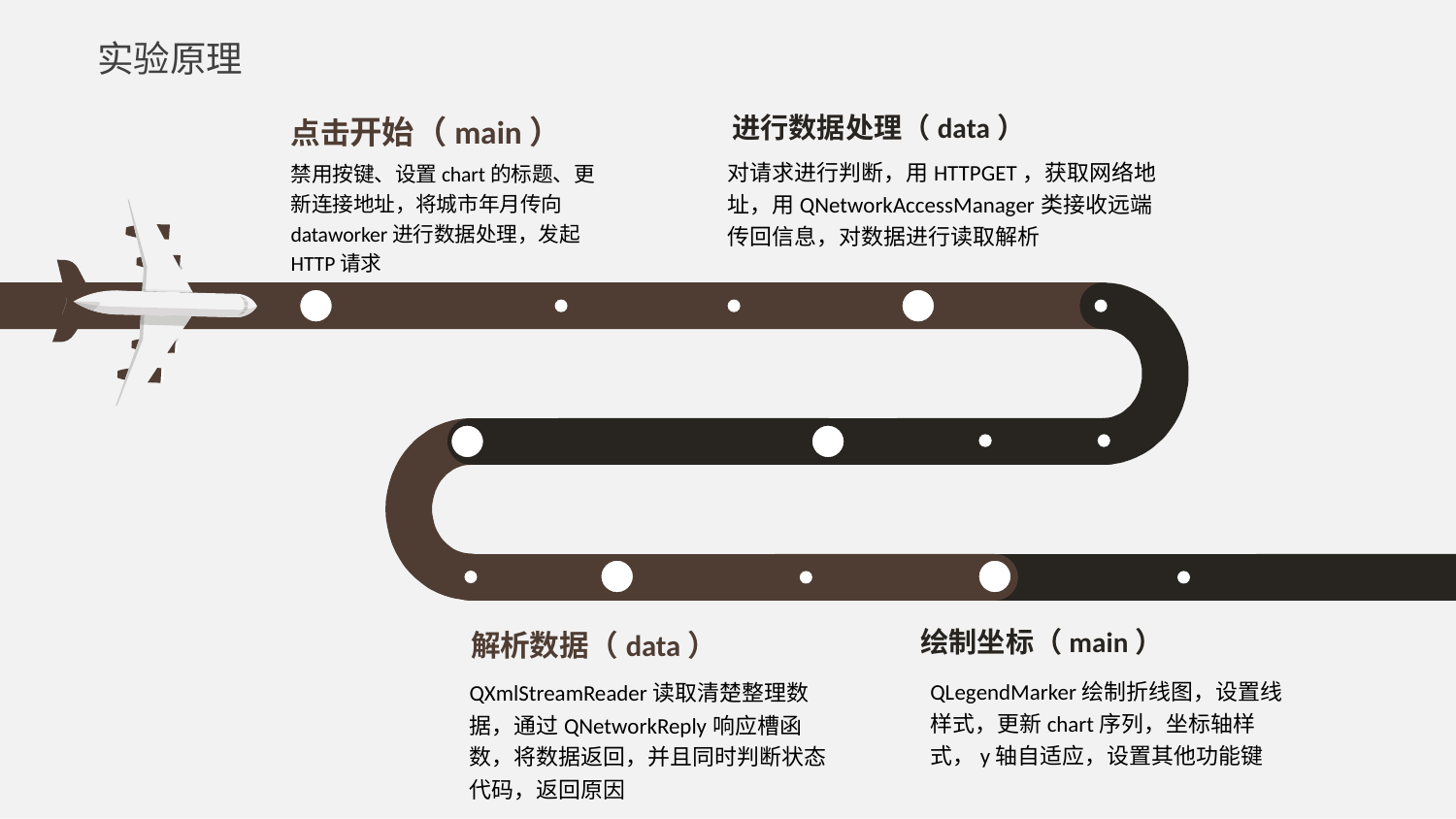

实验原理
进行数据处理（data）
对请求进行判断，用HTTPGET，获取网络地址，用QNetworkAccessManager类接收远端传回信息，对数据进行读取解析
点击开始（main）
禁用按键、设置chart的标题、更新连接地址，将城市年月传向dataworker进行数据处理，发起HTTP请求

绘制坐标（main）
QLegendMarker绘制折线图，设置线样式，更新chart序列，坐标轴样式，y轴自适应，设置其他功能键
解析数据（data）
QXmlStreamReader读取清楚整理数据，通过QNetworkReply响应槽函数，将数据返回，并且同时判断状态代码，返回原因